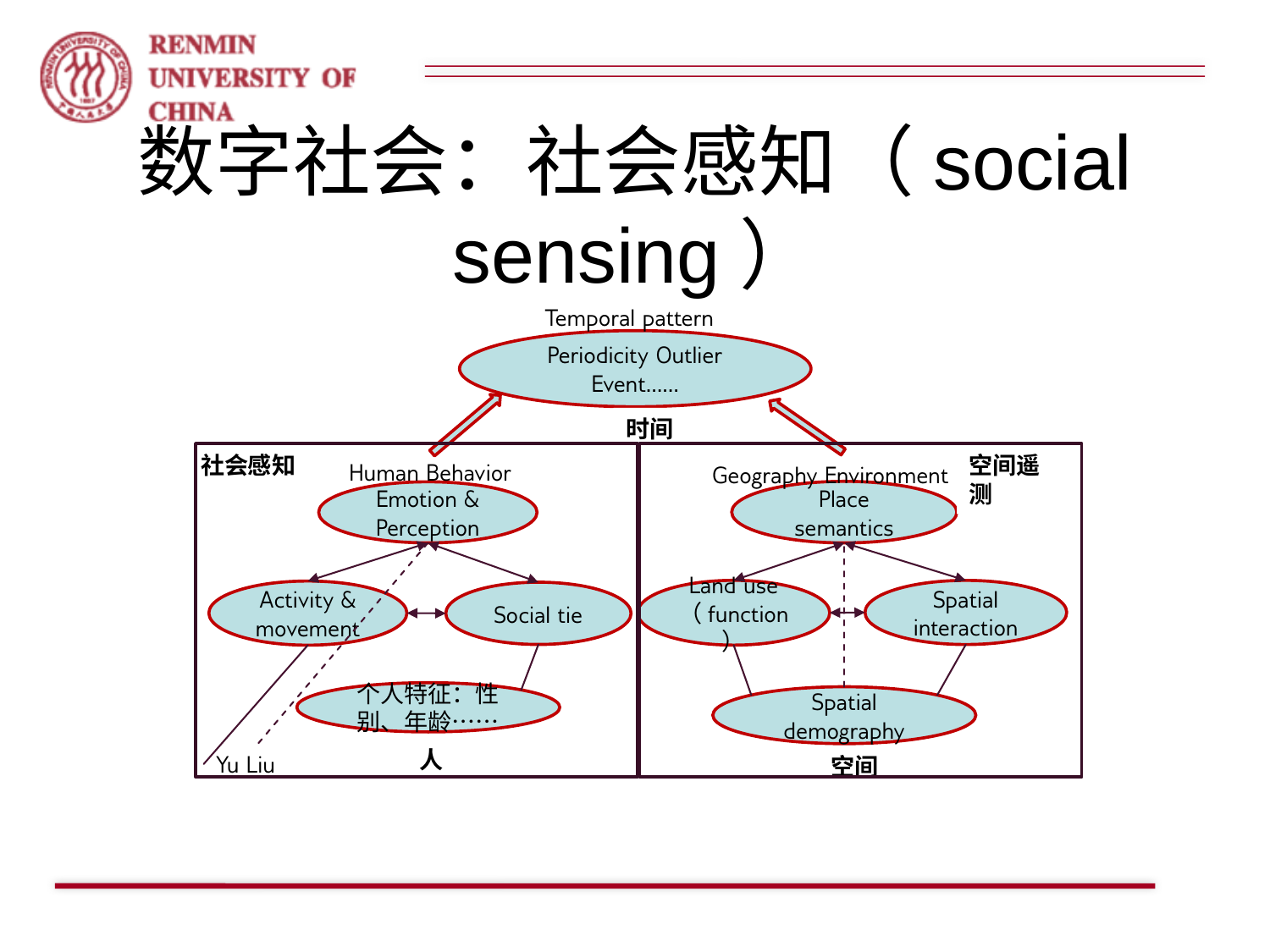

# 数字社会：社会感知（social sensing）
Temporal pattern
Periodicity Outlier Event……

Human Behavior
Geography Environment
Place semantics
Emotion &
Perception
Land use
（function）
Spatial interaction
Activity &
movement
Social tie
个人特征：性别、年龄……
Spatial demography
时间

社会感知

空间遥测
人
Yu Liu
空间